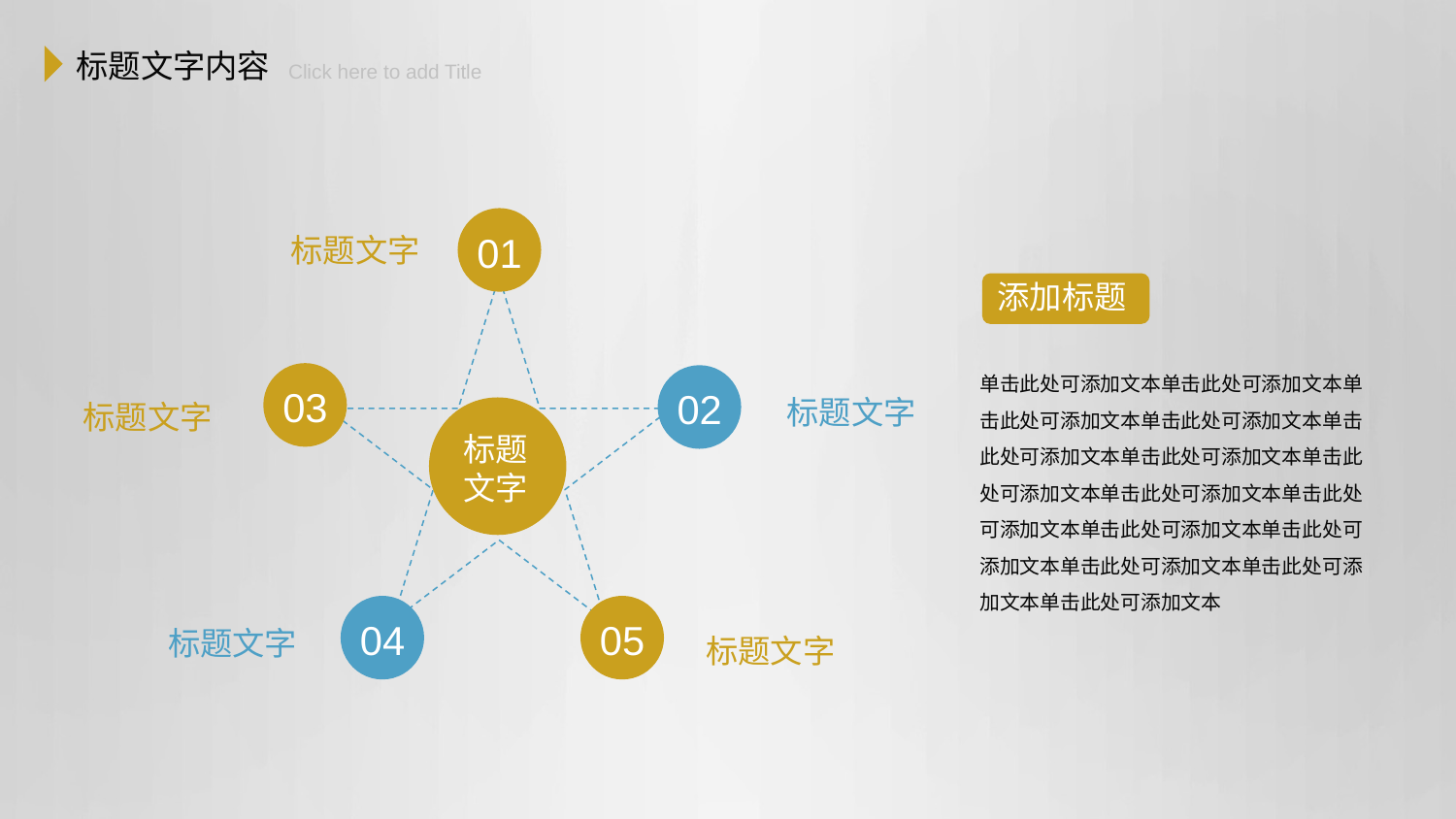

标题文字内容
  Click here to add Title

01
标题文字

03

02
标题文字
标题文字

标题
文字

04

05
标题文字
标题文字
添加标题

单击此处可添加文本单击此处可添加文本单击此处可添加文本单击此处可添加文本单击此处可添加文本单击此处可添加文本单击此处可添加文本单击此处可添加文本单击此处可添加文本单击此处可添加文本单击此处可添加文本单击此处可添加文本单击此处可添加文本单击此处可添加文本